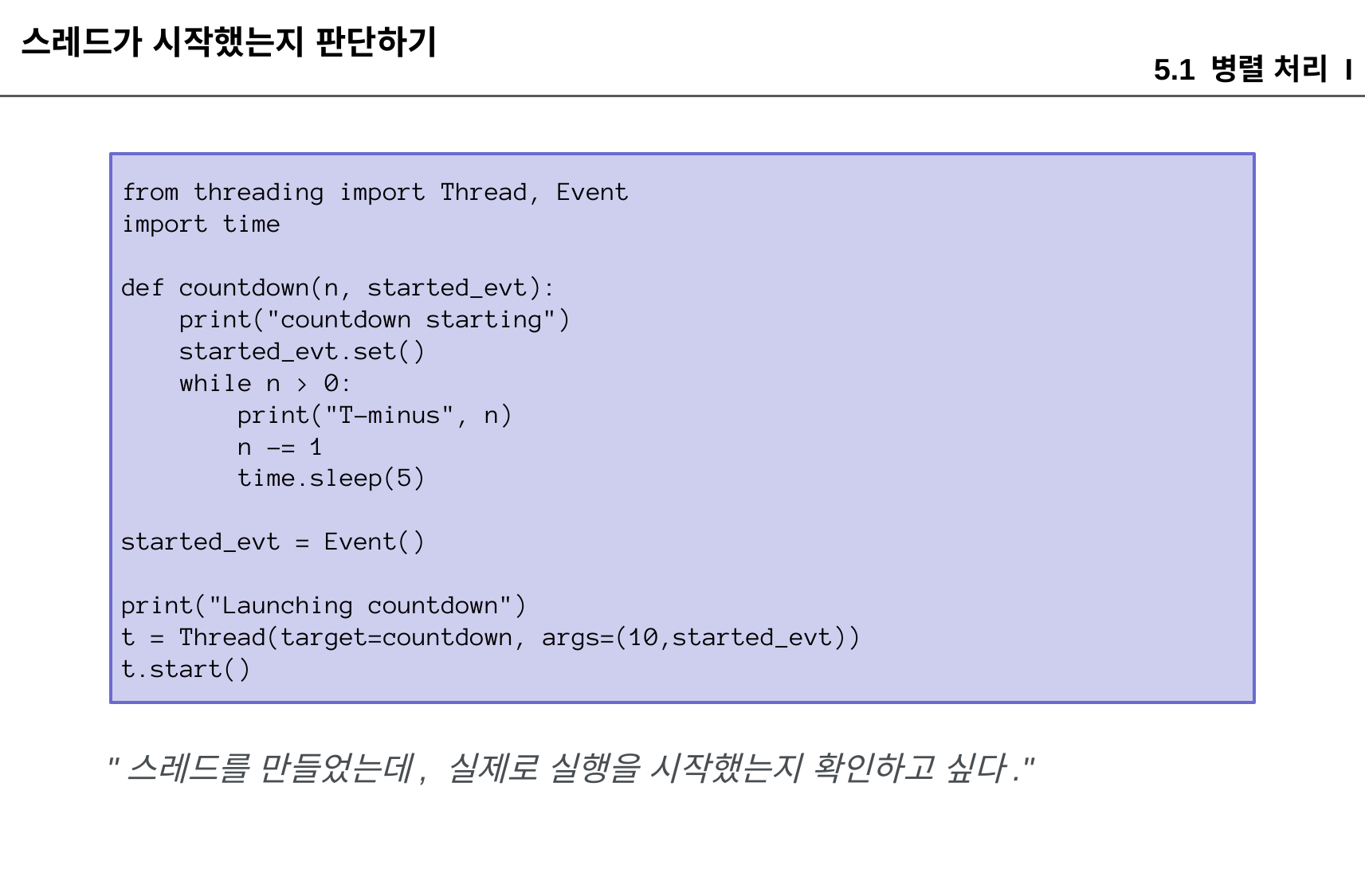

스레드가 시작했는지 판단하기
5.1 병렬 처리 I
from threading import Thread, Event
import time

def countdown(n, started_evt):
    print("countdown starting")
    started_evt.set()
    while n > 0:
        print("T-minus", n)
        n -= 1
        time.sleep(5)

started_evt = Event()

print("Launching countdown")
t = Thread(target=countdown, args=(10,started_evt))
t.start()
"스레드를 만들었는데, 실제로 실행을 시작했는지 확인하고 싶다."